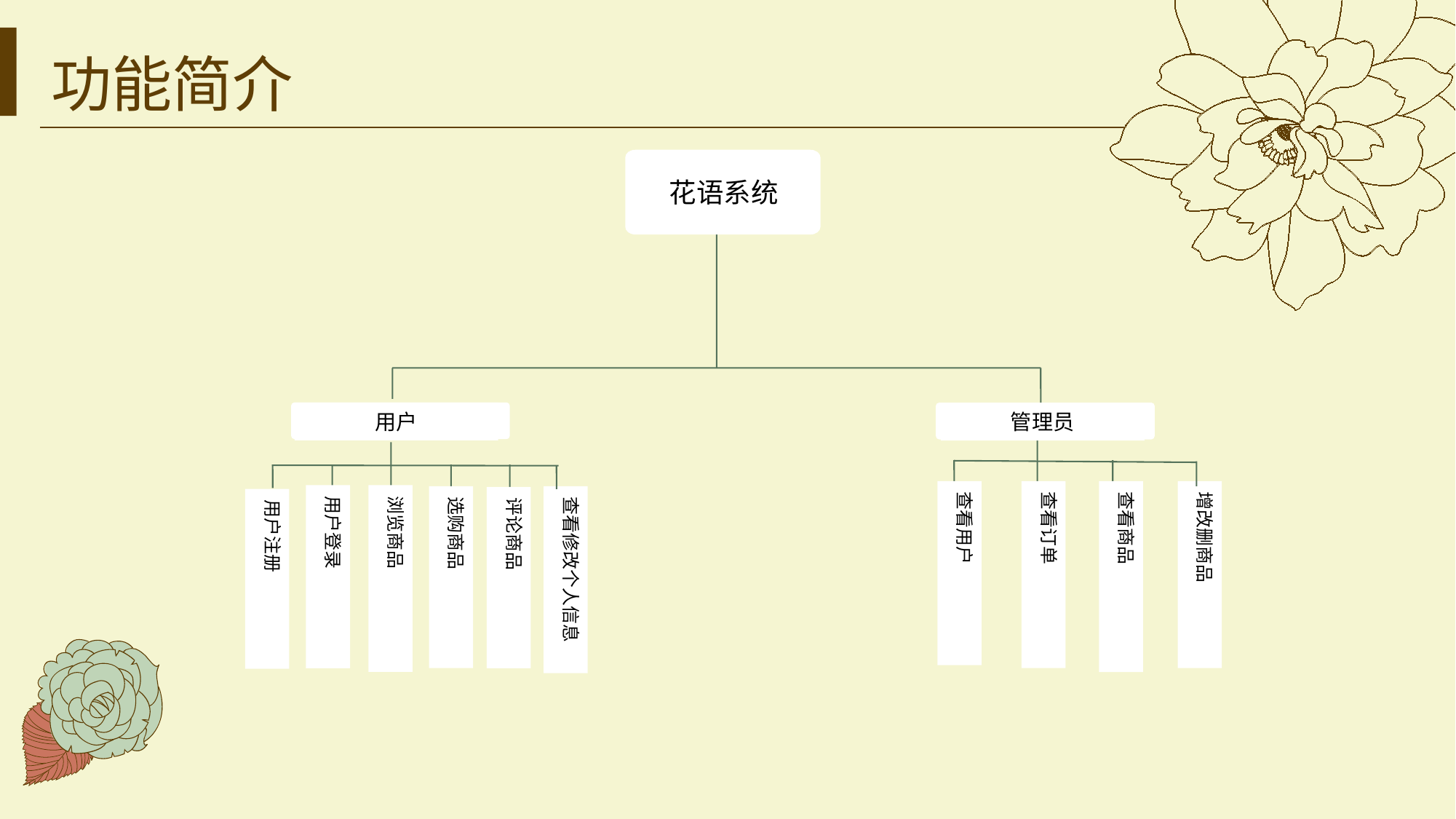

功能简介

花语系统

用户

管理员

查看商品
查看用户
查看订单
增改删商品
用户登录
浏览商品
选购商品
查看修改个人信息
评论商品
用户注册